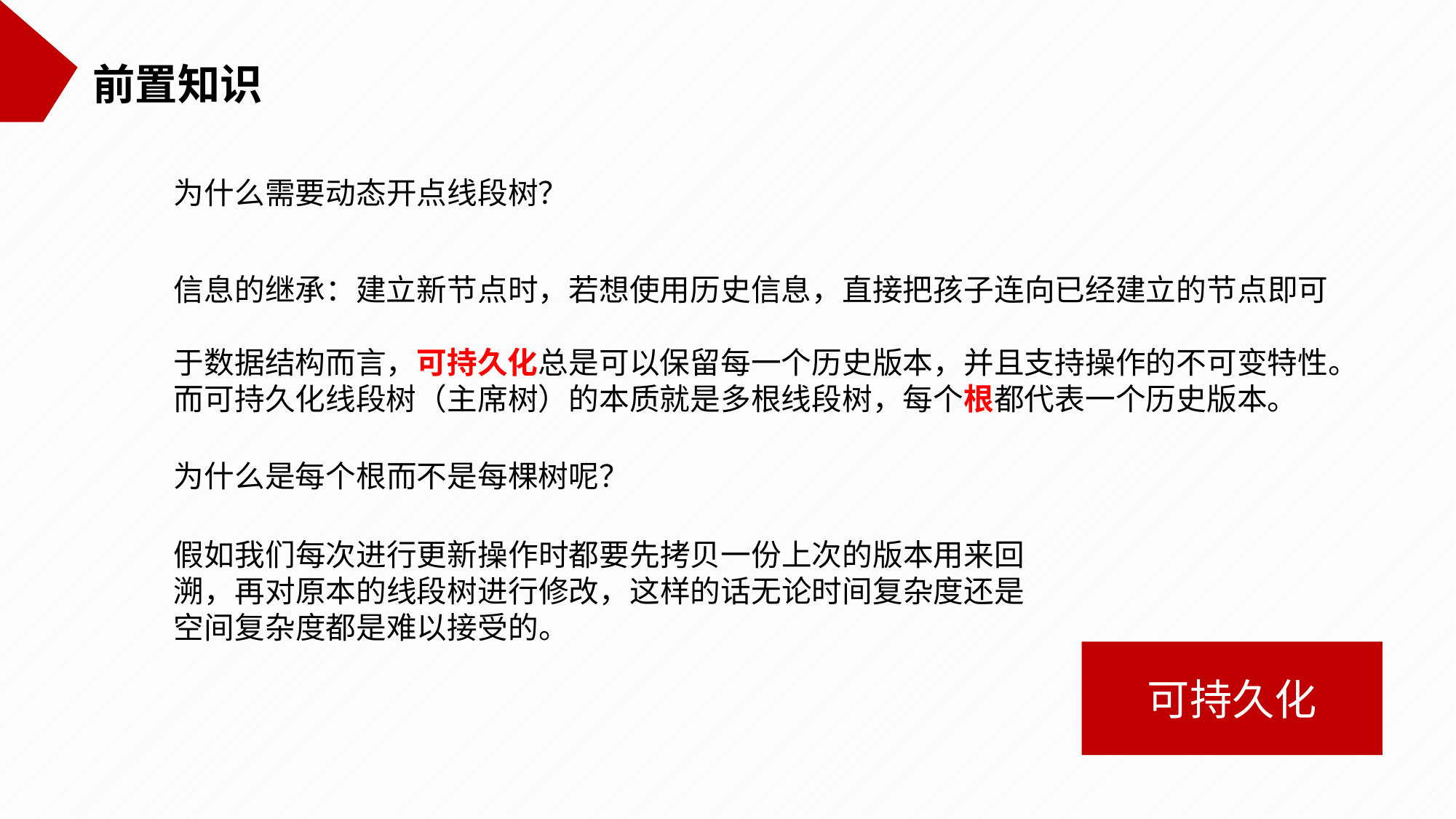

前置知识

为什么需要动态开点线段树？

信息的继承：建立新节点时，若想使用历史信息，直接把孩子连向已经建立的节点即可

于数据结构而言，可持久化总是可以保留每一个历史版本，并且支持操作的不可变特性。
而可持久化线段树（主席树）的本质就是多根线段树，每个根都代表一个历史版本。

为什么是每个根而不是每棵树呢？

假如我们每次进行更新操作时都要先拷贝一份上次的版本用来回溯，再对原本的线段树进行修改，这样的话无论时间复杂度还是空间复杂度都是难以接受的。

可持久化